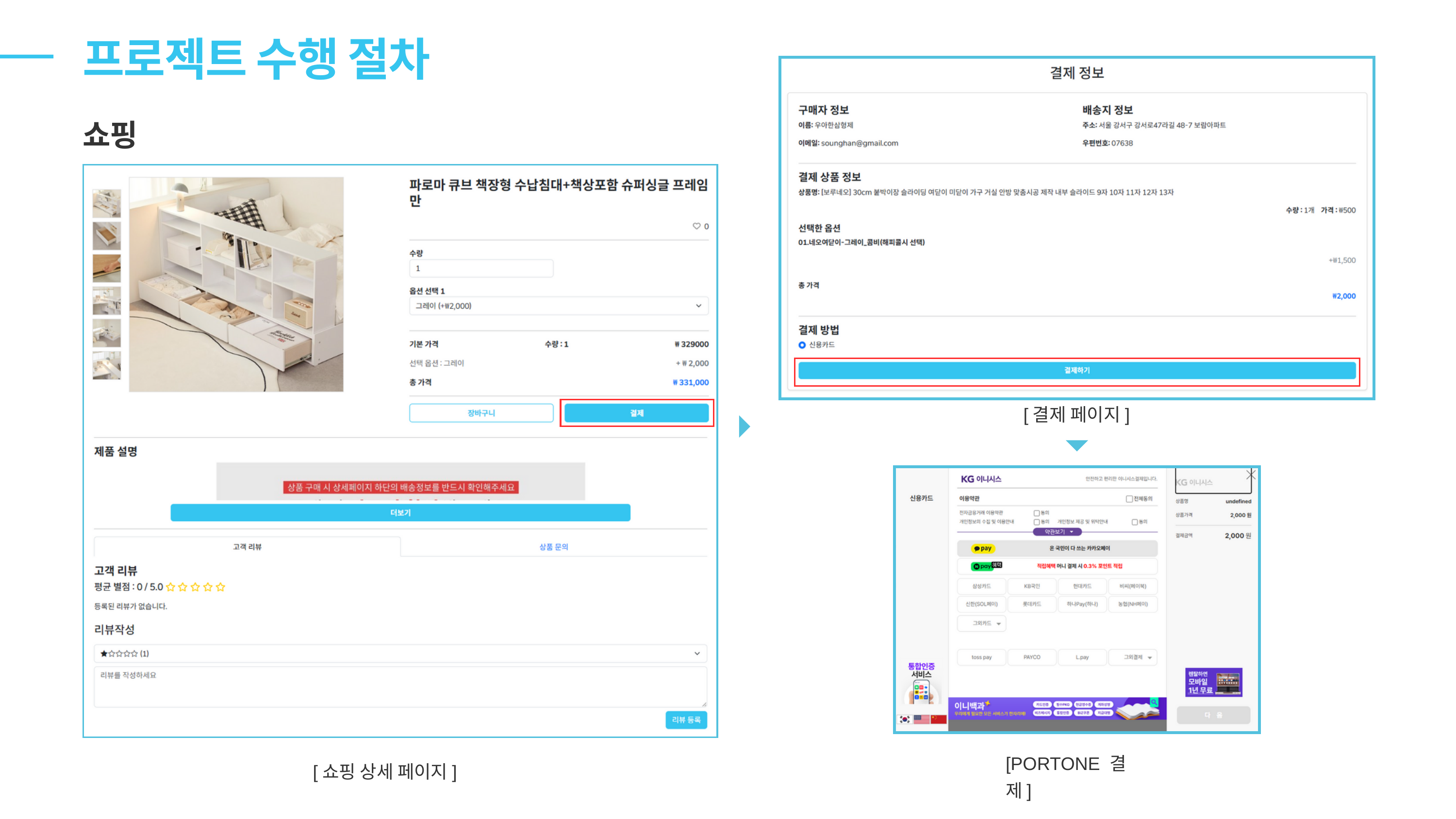

프로젝트 수행 절차

쇼핑

[결제 페이지]

[PORTONE 결제]
[쇼핑 상세 페이지]